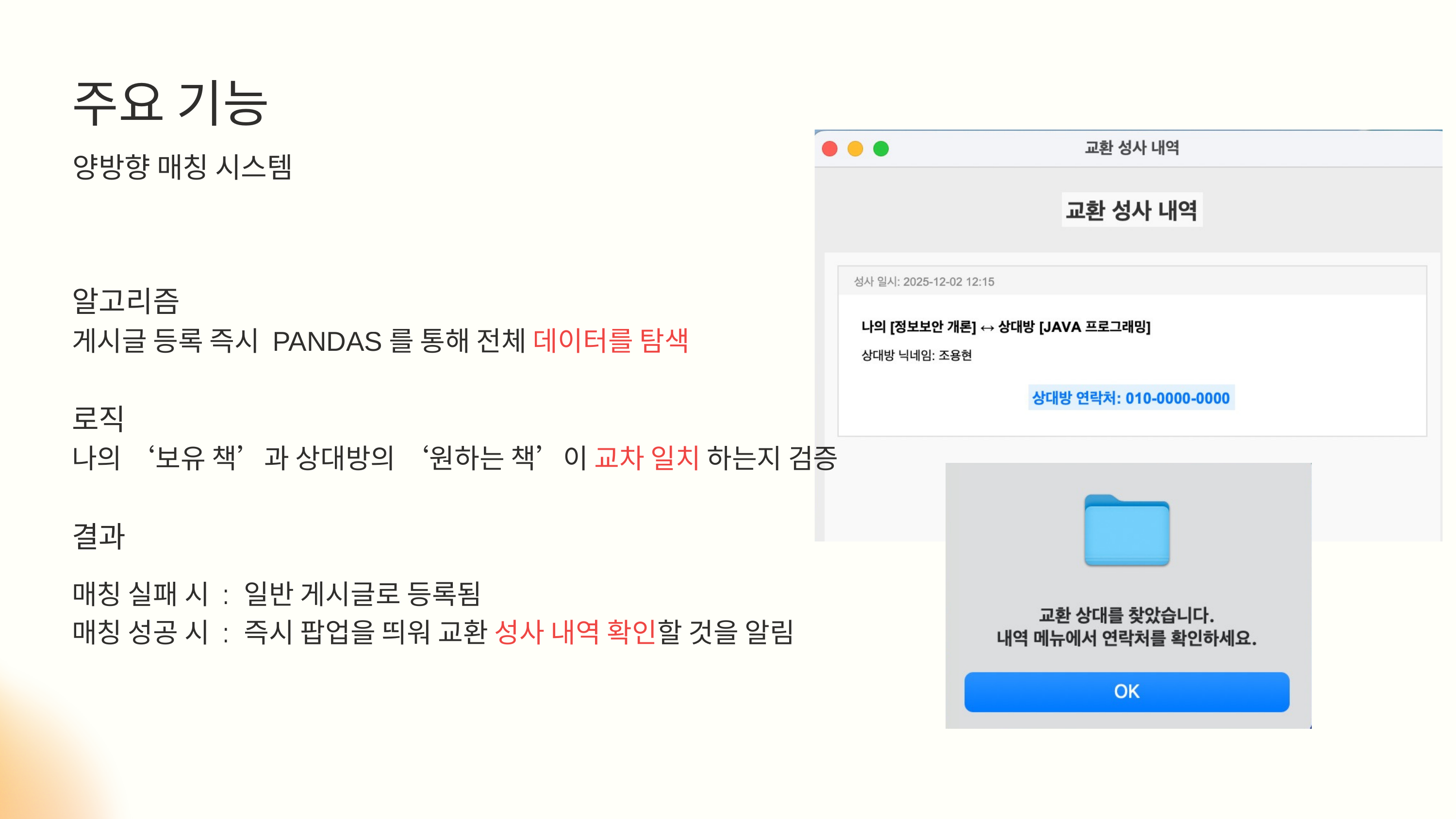

주요 기능

양방향 매칭 시스템
알고리즘
게시글 등록 즉시 PANDAS를 통해 전체 데이터를 탐색

로직
나의 ‘보유 책’과 상대방의 ‘원하는 책’이 교차 일치 하는지 검증

결과

매칭 실패 시 : 일반 게시글로 등록됨
매칭 성공 시 : 즉시 팝업을 띄워 교환 성사 내역 확인할 것을 알림